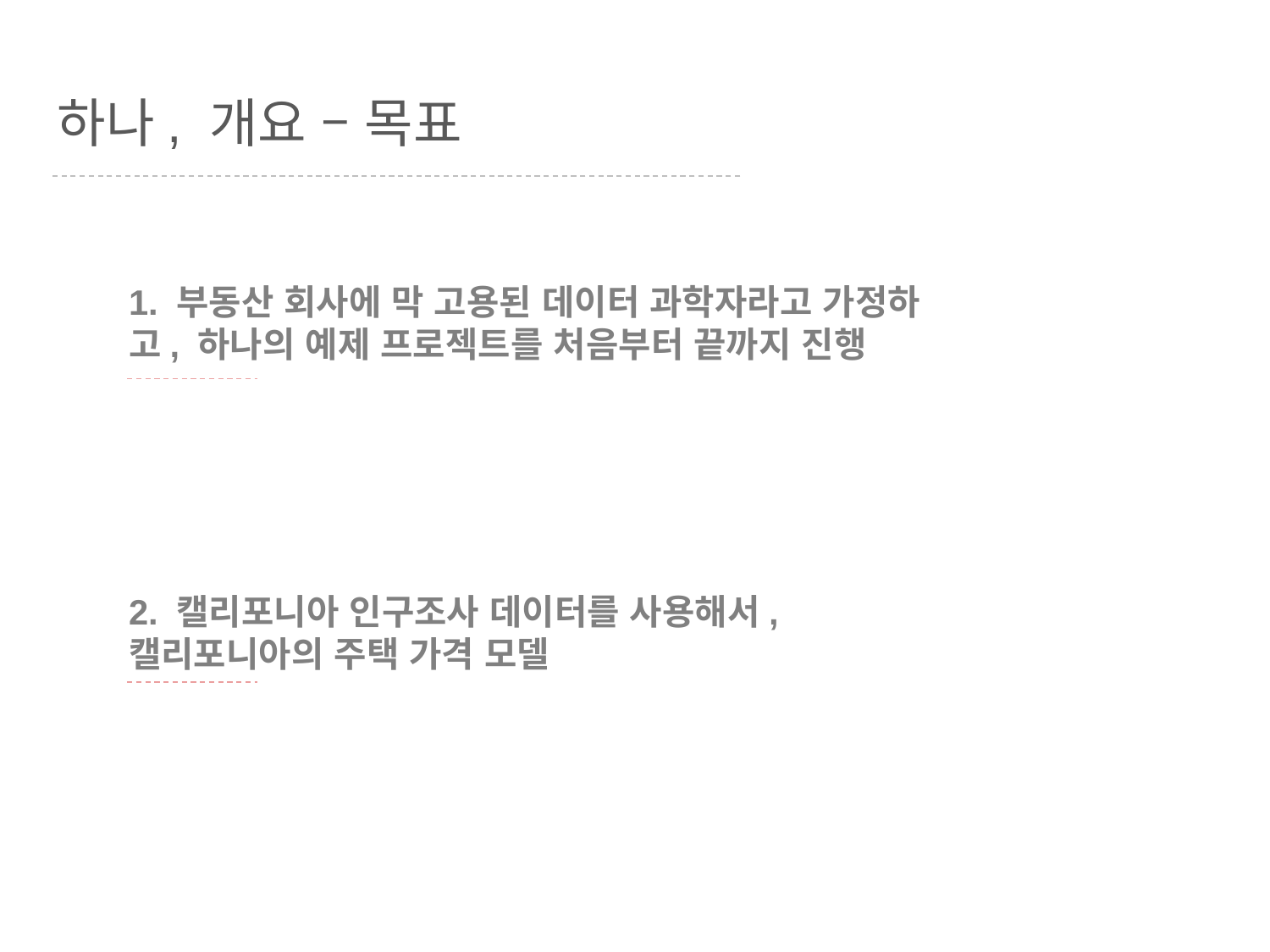

하나, 개요 – 목표
1. 부동산 회사에 막 고용된 데이터 과학자라고 가정하고, 하나의 예제 프로젝트를 처음부터 끝까지 진행
2. 캘리포니아 인구조사 데이터를 사용해서, 캘리포니아의 주택 가격 모델